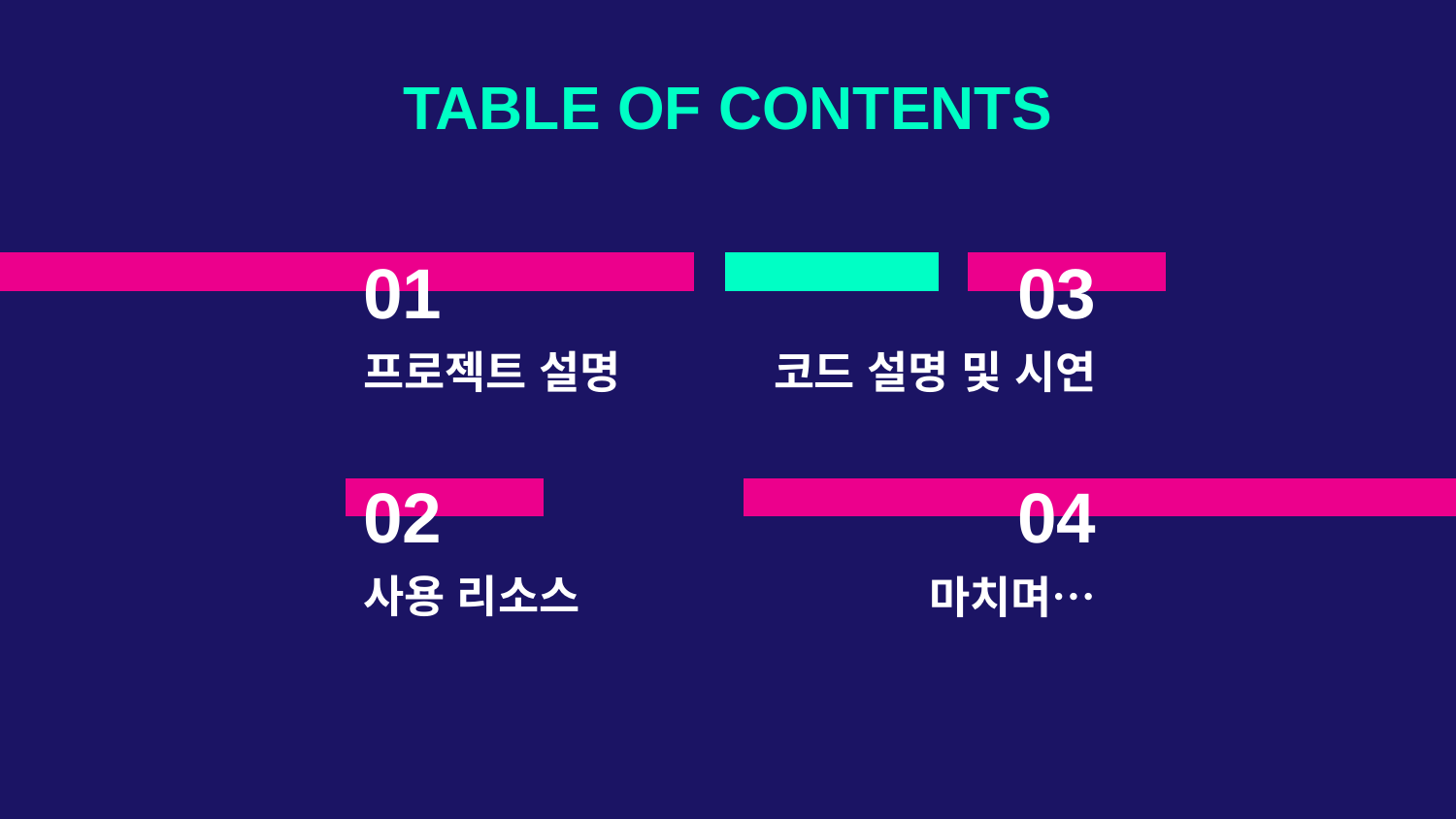

TABLE OF CONTENTS
# 01
03
프로젝트 설명
코드 설명 및 시연
02
04
사용 리소스
마치며…